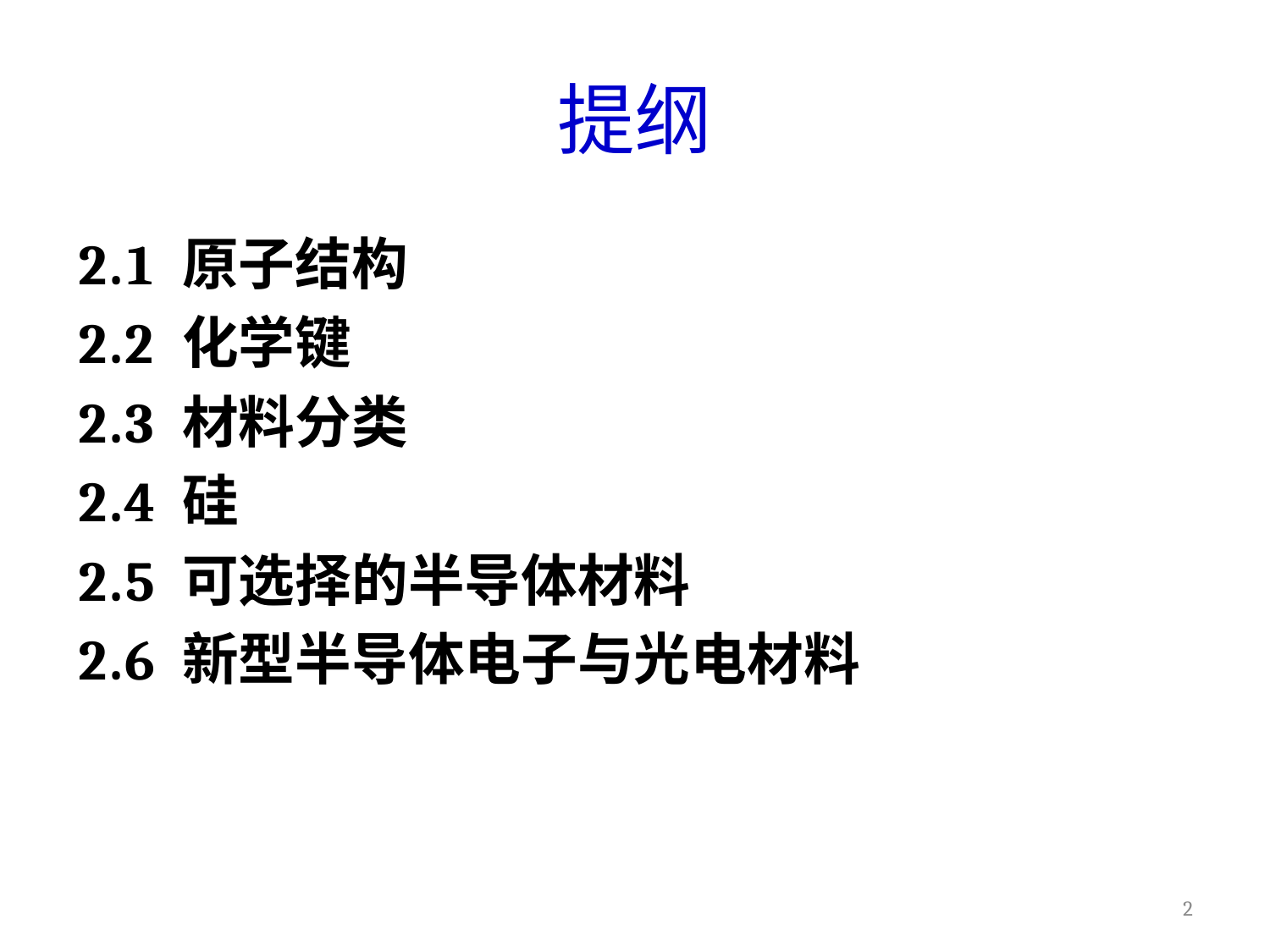

# 提纲
2.1 原子结构
2.2 化学键
2.3 材料分类
2.4 硅
2.5 可选择的半导体材料
2.6 新型半导体电子与光电材料

2